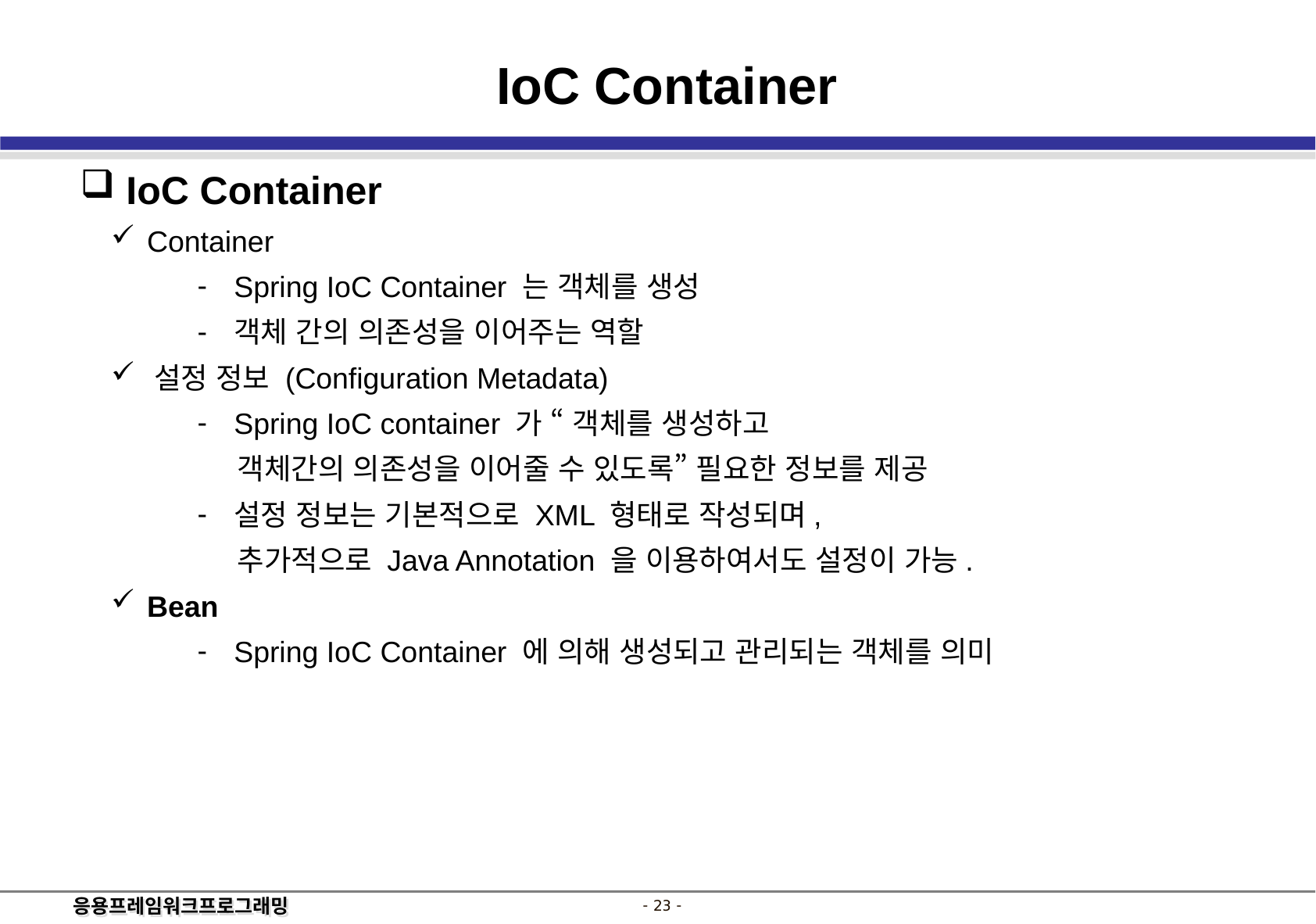

IoC Container
 IoC Container
 Container
Spring IoC Container 는 객체를 생성
객체 간의 의존성을 이어주는 역할
 설정 정보 (Configuration Metadata)
Spring IoC container 가 “ 객체를 생성하고
    객체간의 의존성을 이어줄 수 있도록” 필요한 정보를 제공
설정 정보는 기본적으로 XML 형태로 작성되며,
    추가적으로 Java Annotation 을 이용하여서도 설정이 가능.
 Bean
Spring IoC Container 에 의해 생성되고 관리되는 객체를 의미
- 23 -